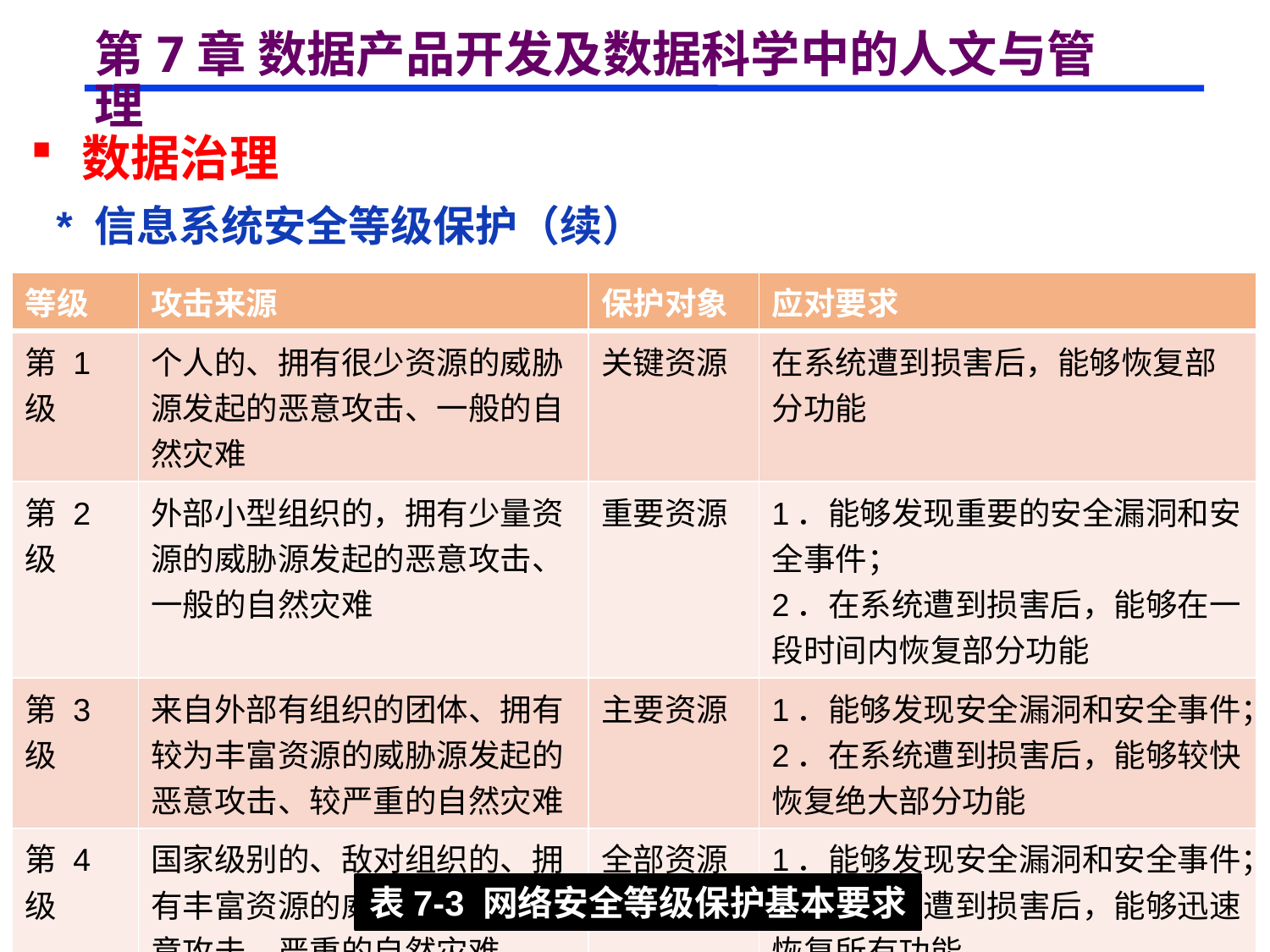

# 第7章 数据产品开发及数据科学中的人文与管理
 数据治理
  * 信息系统安全等级保护（续）
| 等级 | 攻击来源 | 保护对象 | 应对要求 |
| --- | --- | --- | --- |
| 第 1 级 | 个人的、拥有很少资源的威胁源发起的恶意攻击、一般的自然灾难 | 关键资源 | 在系统遭到损害后，能够恢复部分功能 |
| 第 2 级 | 外部小型组织的，拥有少量资源的威胁源发起的恶意攻击、一般的自然灾难 | 重要资源 | 1．能够发现重要的安全漏洞和安全事件； 2．在系统遭到损害后，能够在一段时间内恢复部分功能 |
| 第 3 级 | 来自外部有组织的团体、拥有较为丰富资源的威胁源发起的恶意攻击、较严重的自然灾难 | 主要资源 | 1．能够发现安全漏洞和安全事件； 2．在系统遭到损害后，能够较快恢复绝大部分功能 |
| 第 4 级 | 国家级别的、敌对组织的、拥有丰富资源的威胁源发起的恶意攻击、严重的自然灾难 | 全部资源 | 1．能够发现安全漏洞和安全事件； 2．在系统遭到损害后，能够迅速恢复所有功能 |
表7-3 网络安全等级保护基本要求